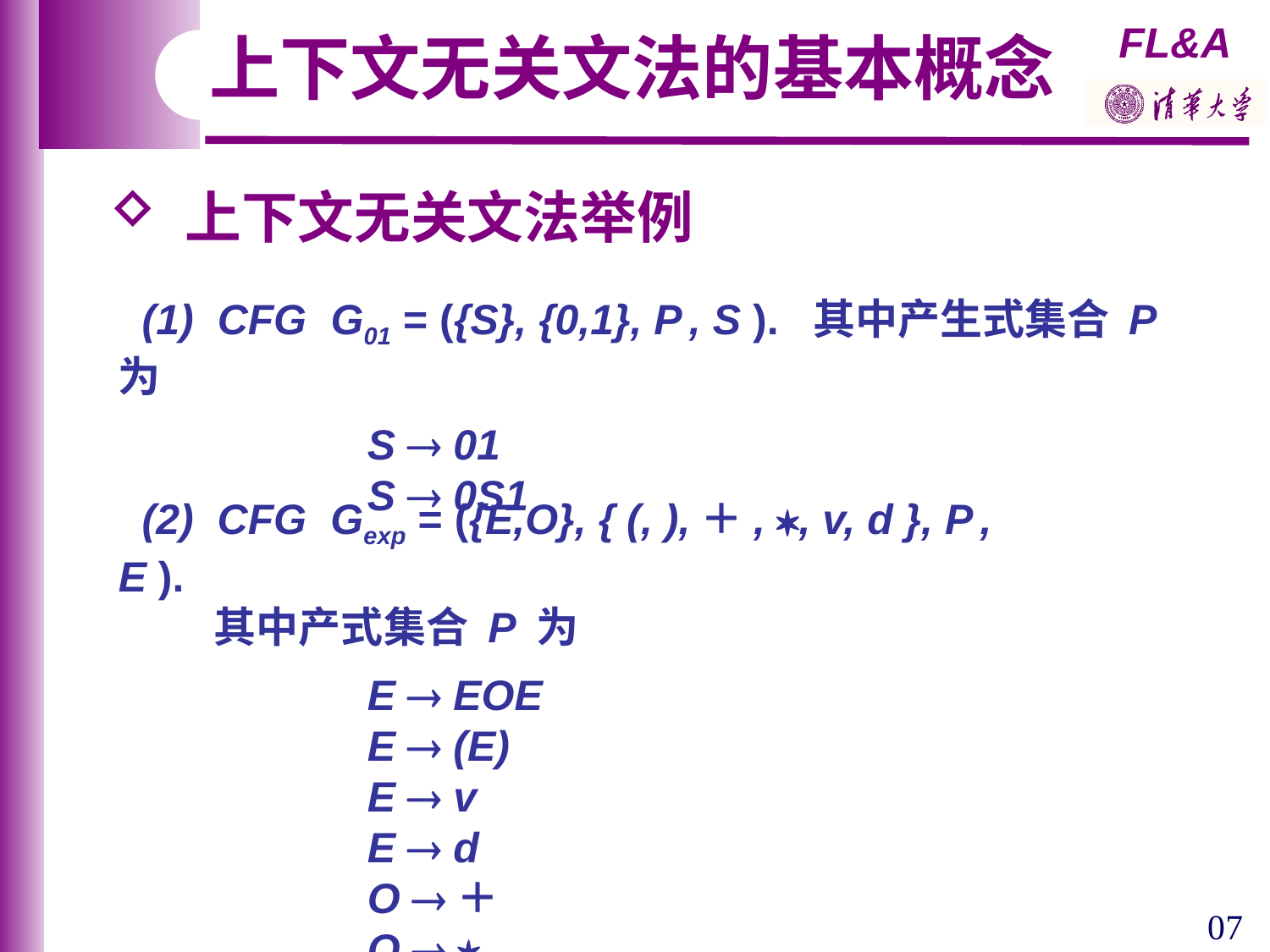

上下文无关文法的基本概念
 上下文无关文法举例
  (1)  CFG  G01 = ({S}, {0,1}, P , S ).  其中产生式集合 P 为

                     S → 01
                     S → 0S1
  (2)  CFG  Gexp = ({E,O}, { (, ),＋, ∗, v, d }, P , E ).
         其中产式集合 P 为

                     E → EOE
                     E → (E)
                     E → v
                     E → d
                     O →＋
                     O → ∗
07